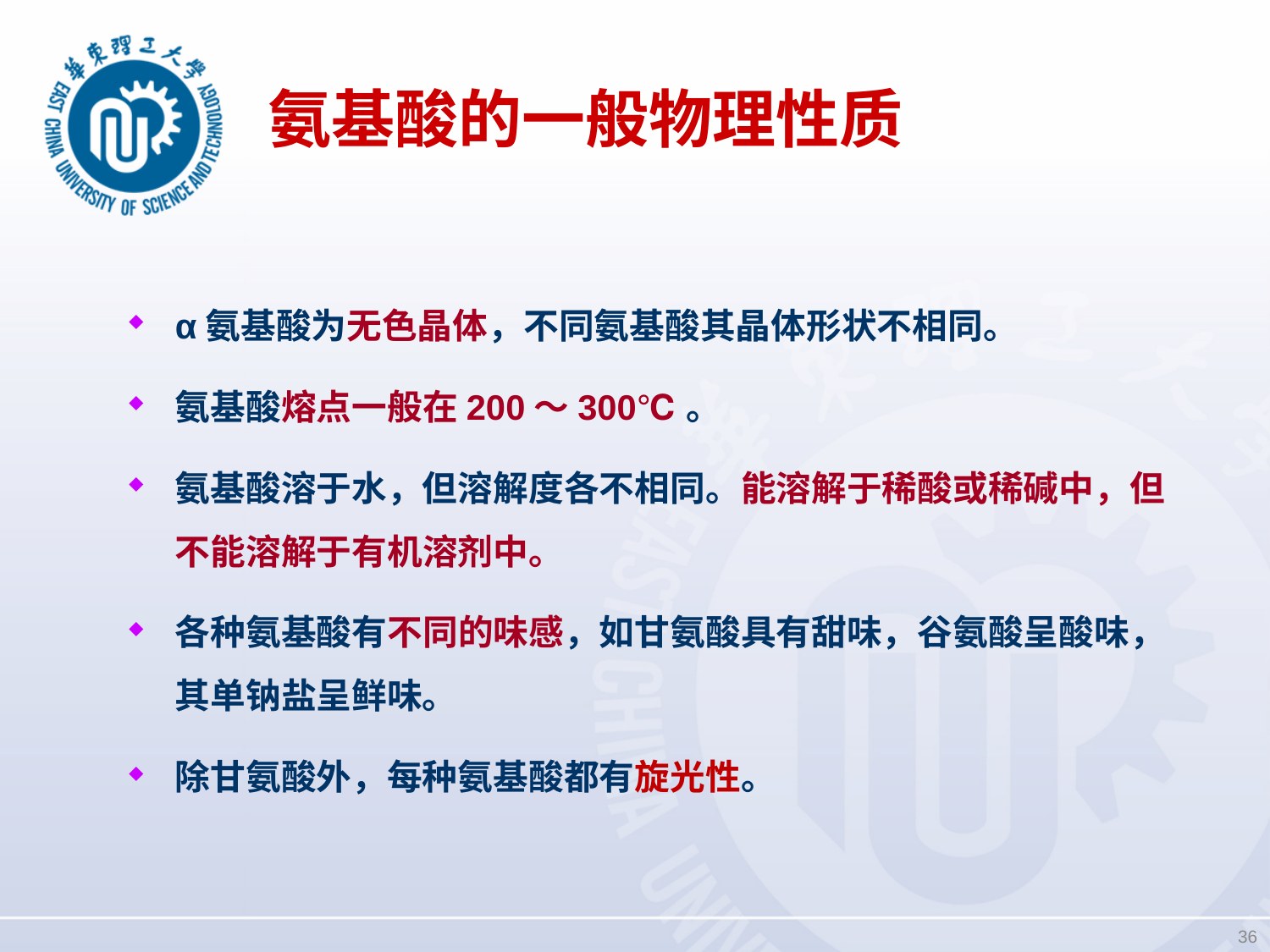

# 氨基酸的一般物理性质
α氨基酸为无色晶体，不同氨基酸其晶体形状不相同。
氨基酸熔点一般在200～300℃。
氨基酸溶于水，但溶解度各不相同。能溶解于稀酸或稀碱中，但不能溶解于有机溶剂中。
各种氨基酸有不同的味感，如甘氨酸具有甜味，谷氨酸呈酸味，其单钠盐呈鲜味。
除甘氨酸外，每种氨基酸都有旋光性。
36